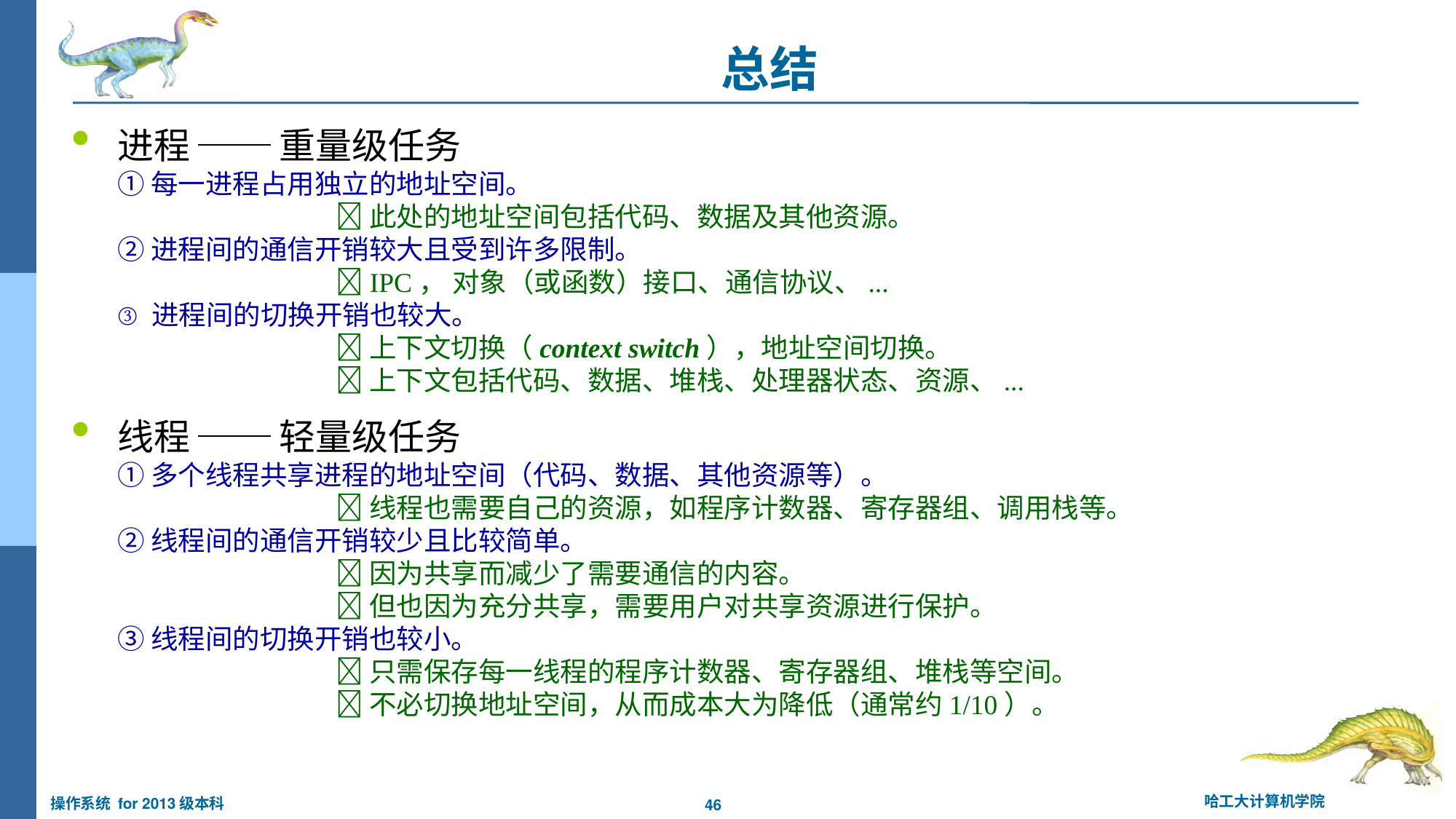

总结
# 进程 ── 重量级任务 ① 每一进程占用独立的地址空间。 ⇒ 此处的地址空间包括代码、数据及其他资源。 ② 进程间的通信开销较大且受到许多限制。 ⇒IPC， 对象（或函数）接口、通信协议、... ③ 进程间的切换开销也较大。 ⇒ 上下文切换（context switch），地址空间切换。 ⇒ 上下文包括代码、数据、堆栈、处理器状态、资源、...
线程 ── 轻量级任务
① 多个线程共享进程的地址空间（代码、数据、其他资源等）。
		⇒ 线程也需要自己的资源，如程序计数器、寄存器组、调用栈等。
② 线程间的通信开销较少且比较简单。
		⇒ 因为共享而减少了需要通信的内容。
		⇒ 但也因为充分共享，需要用户对共享资源进行保护。
③ 线程间的切换开销也较小。
		⇒ 只需保存每一线程的程序计数器、寄存器组、堆栈等空间。
		⇒ 不必切换地址空间，从而成本大为降低（通常约1/10）。